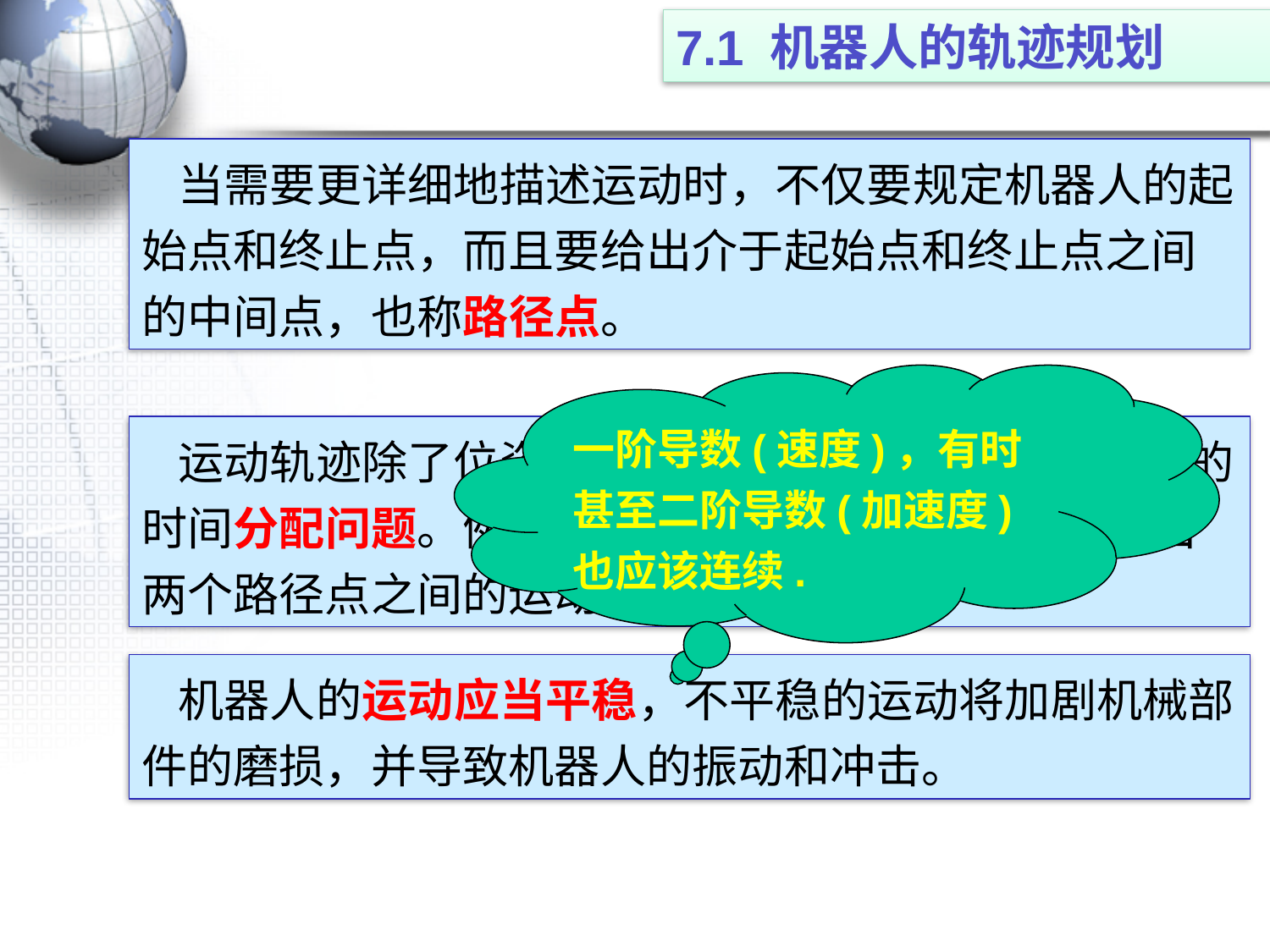

7.1 机器人的轨迹规划
当需要更详细地描述运动时，不仅要规定机器人的起始点和终止点，而且要给出介于起始点和终止点之间的中间点，也称路径点。
一阶导数(速度)，有时甚至二阶导数(加速度)也应该连续.
运动轨迹除了位姿约束外，还存在着各路径点之间的时间分配问题。例如，在规定路径的同时，必须给出两个路径点之间的运动时间。
机器人的运动应当平稳，不平稳的运动将加剧机械部件的磨损，并导致机器人的振动和冲击。